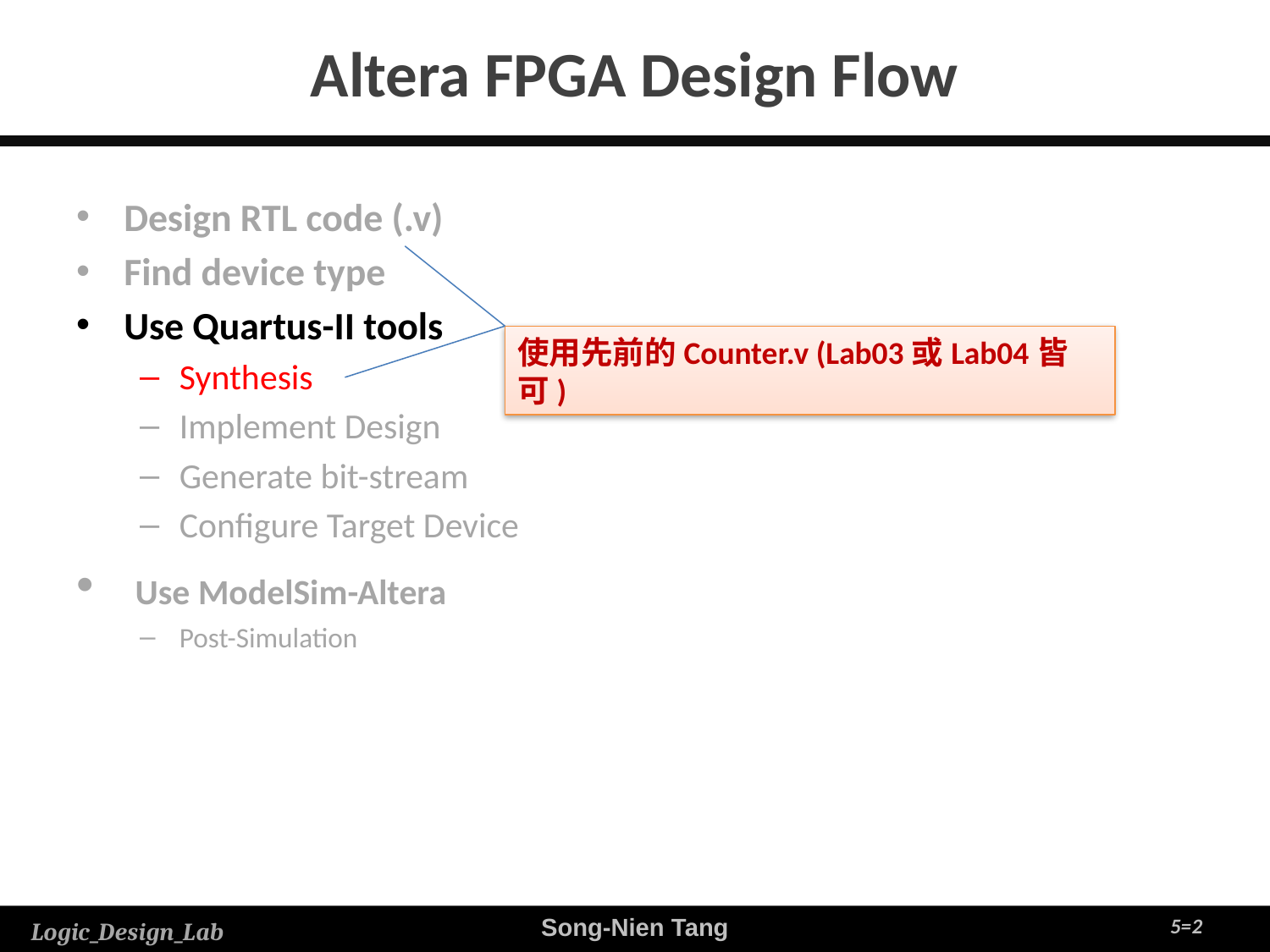

# Altera FPGA Design Flow
Design RTL code (.v)
Find device type
Use Quartus-II tools
Synthesis
Implement Design
Generate bit-stream
Configure Target Device
 Use ModelSim-Altera
Post-Simulation

使用先前的Counter.v (Lab03或Lab04皆可)
5=2